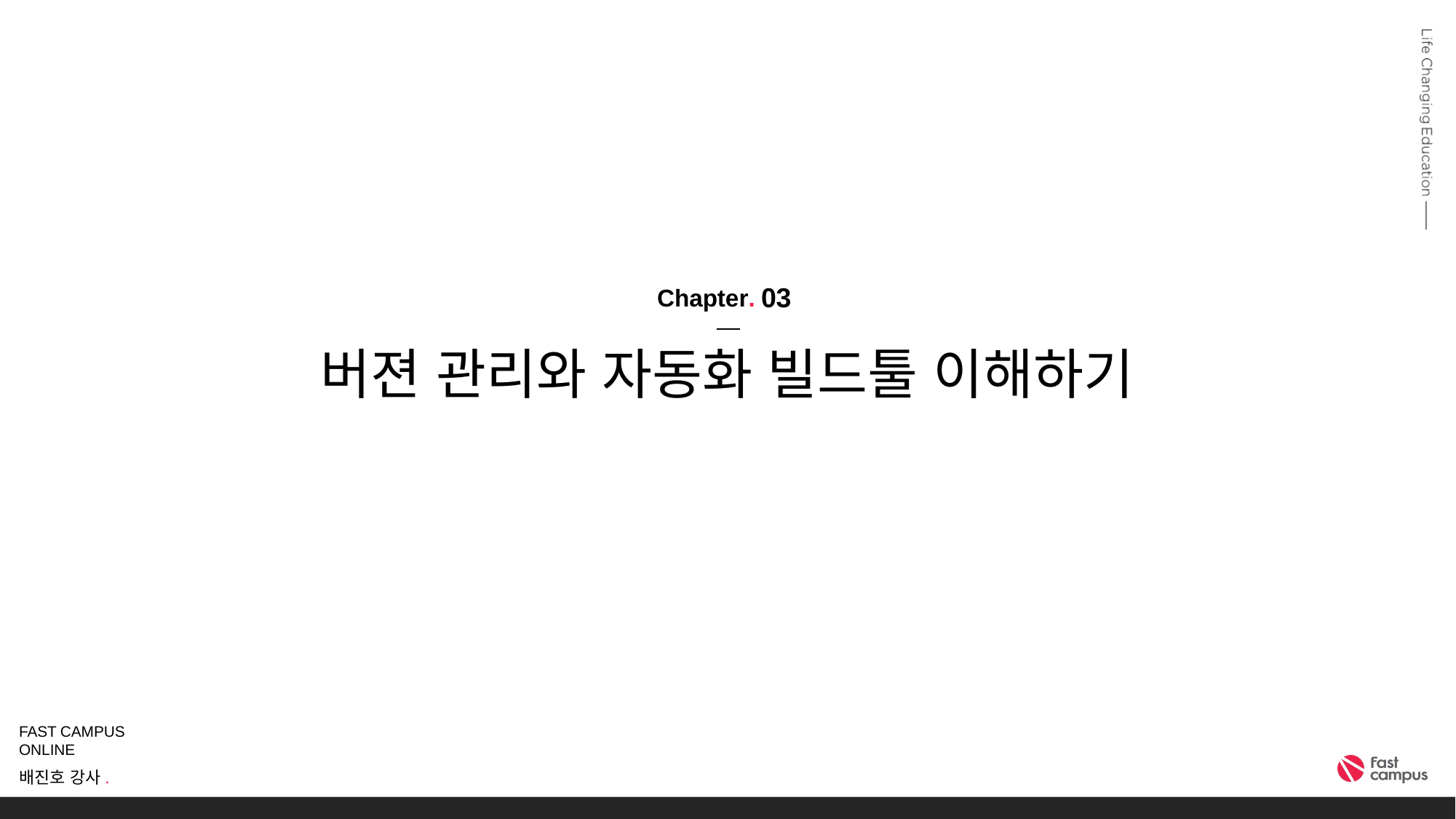

03

# 버젼 관리와 자동화 빌드툴 이해하기